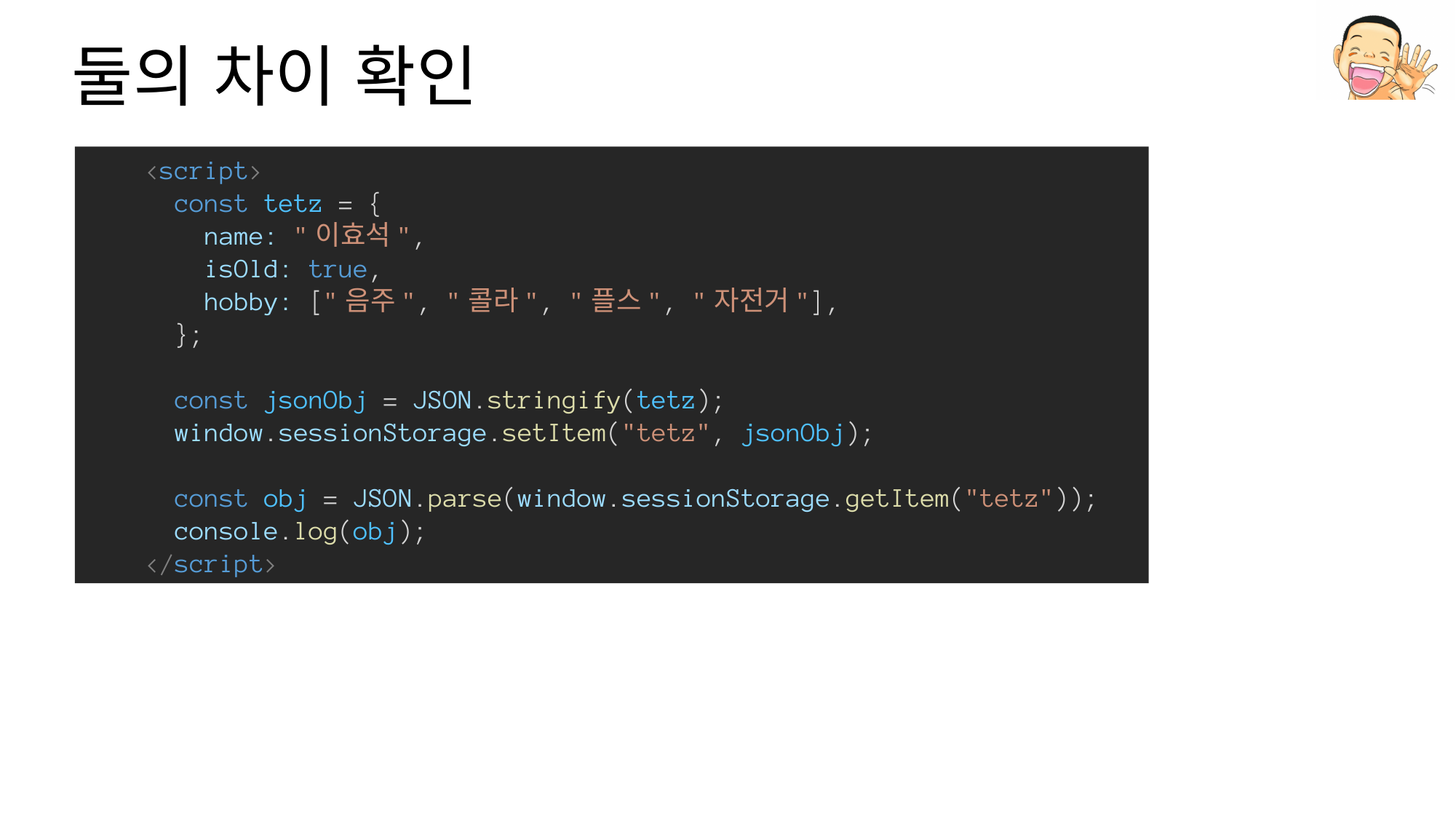

# 둘의 차이 확인
    <script>
      const tetz = {
        name: "이효석",
        isOld: true,
        hobby: ["음주", "콜라", "플스", "자전거"],
      };

      const jsonObj = JSON.stringify(tetz);
      window.sessionStorage.setItem("tetz", jsonObj);

      const obj = JSON.parse(window.sessionStorage.getItem("tetz"));
      console.log(obj);
    </script>